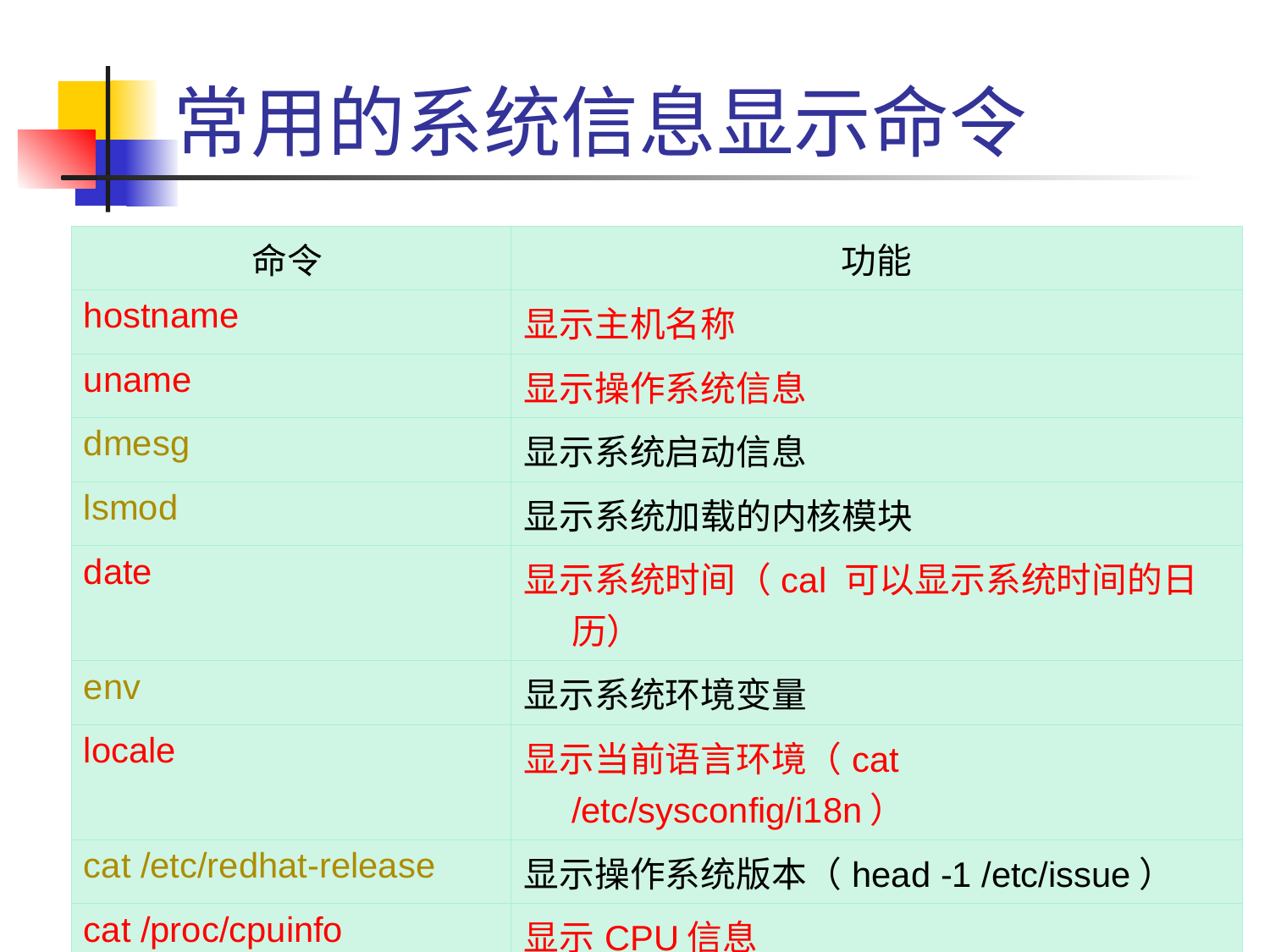

# 常用的系统信息显示命令
| 命令 | 功能 |
| --- | --- |
| hostname | 显示主机名称 |
| uname | 显示操作系统信息 |
| dmesg | 显示系统启动信息 |
| lsmod | 显示系统加载的内核模块 |
| date | 显示系统时间（cal 可以显示系统时间的日历） |
| env | 显示系统环境变量 |
| locale | 显示当前语言环境（cat /etc/sysconfig/i18n） |
| cat /etc/redhat-release | 显示操作系统版本（head -1 /etc/issue） |
| cat /proc/cpuinfo | 显示CPU信息 |
| lspci/lsusb | 显示PCI/USB接口信息 |
| rpm -qa | 显示系统已安装的所有软件包 |